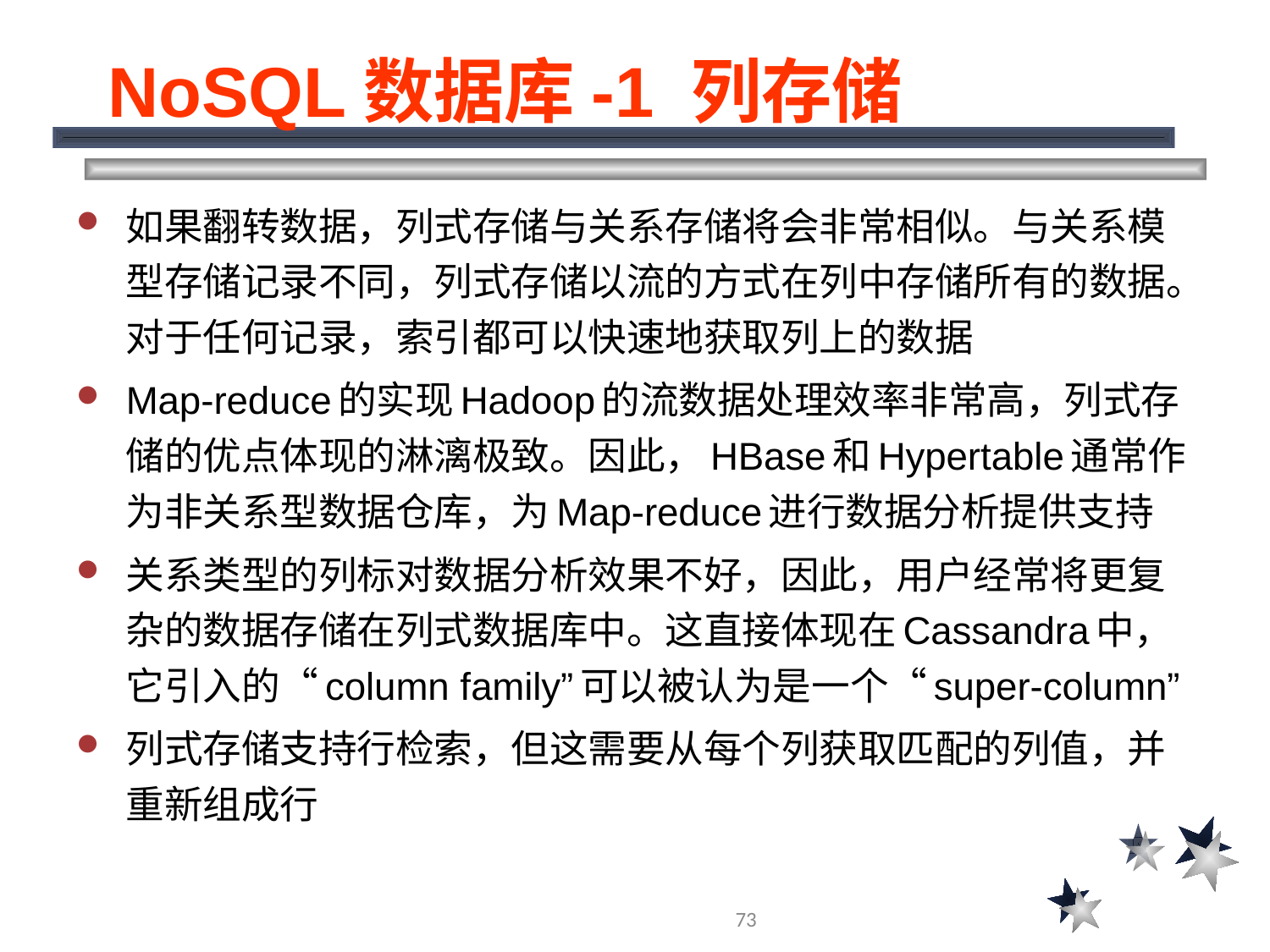

# NoSQL数据库-1 列存储
如果翻转数据，列式存储与关系存储将会非常相似。与关系模型存储记录不同，列式存储以流的方式在列中存储所有的数据。对于任何记录，索引都可以快速地获取列上的数据
Map-reduce的实现Hadoop的流数据处理效率非常高，列式存储的优点体现的淋漓极致。因此，HBase和Hypertable通常作为非关系型数据仓库，为Map-reduce进行数据分析提供支持
关系类型的列标对数据分析效果不好，因此，用户经常将更复杂的数据存储在列式数据库中。这直接体现在Cassandra中，它引入的“column family”可以被认为是一个“super-column”
列式存储支持行检索，但这需要从每个列获取匹配的列值，并重新组成行

73